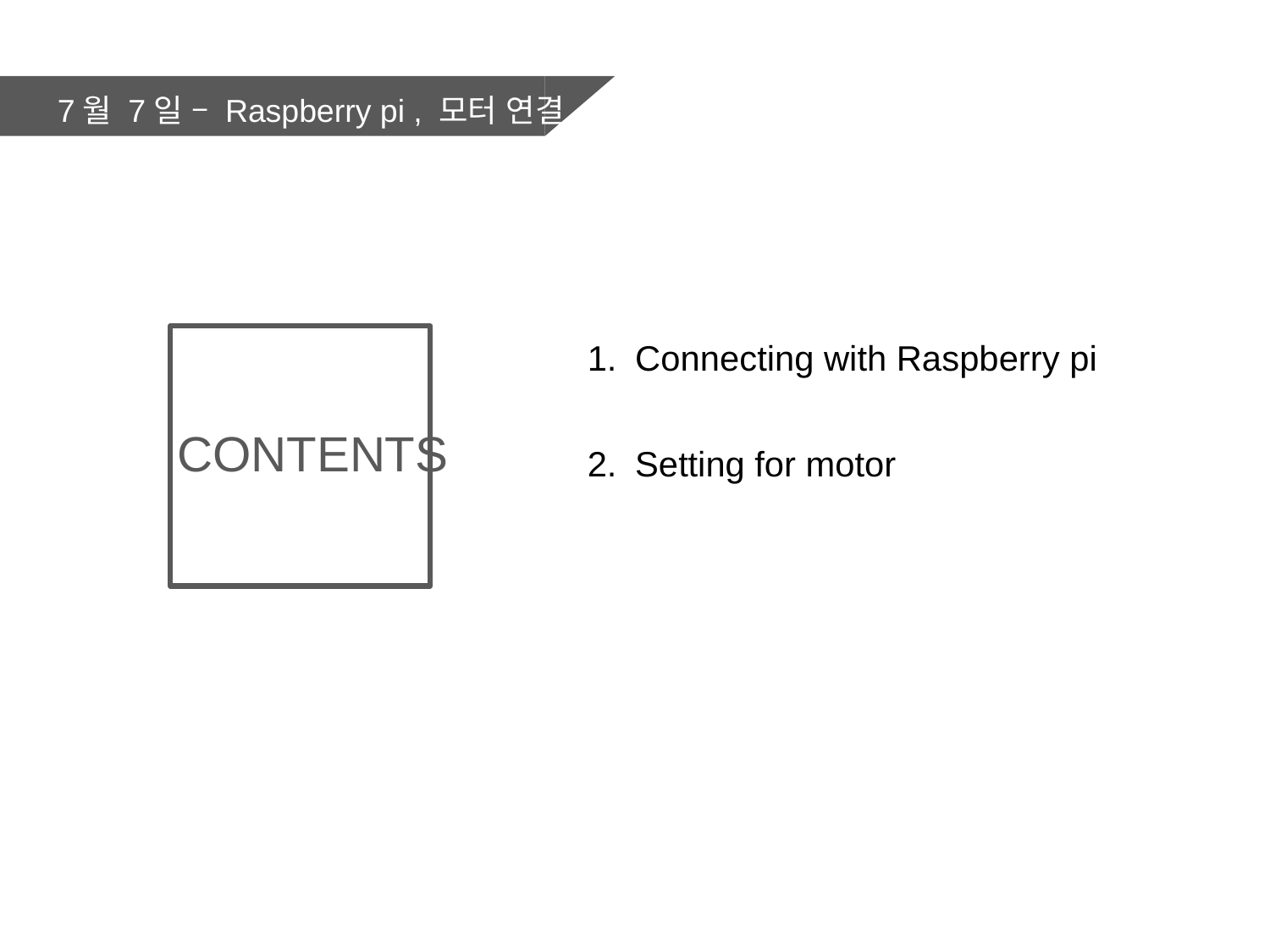

7월 7일 – Raspberry pi , 모터 연결
Connecting with Raspberry pi
Setting for motor

CONTENTS